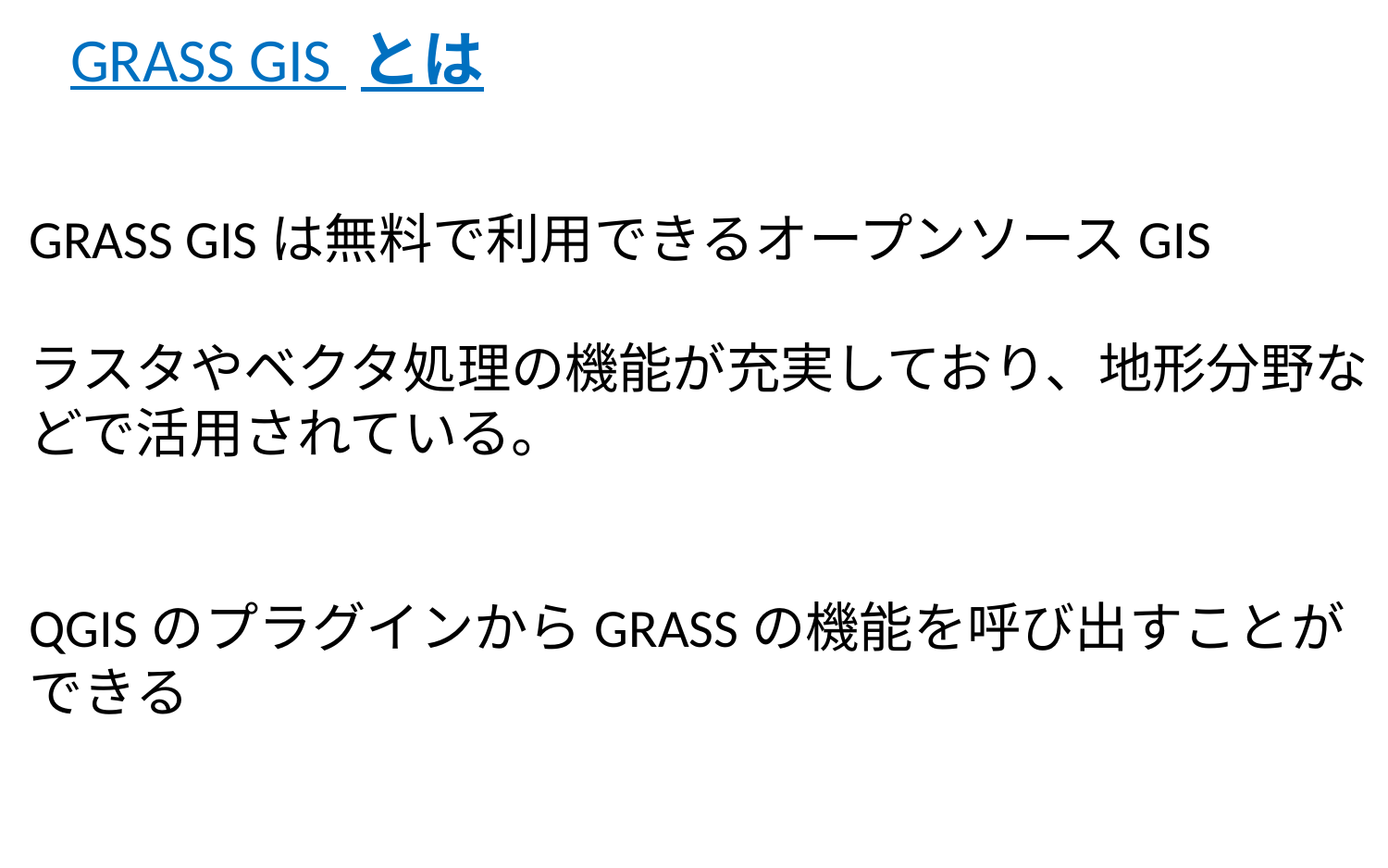

# GRASS GIS とは
GRASS GISは無料で利用できるオープンソースGIS

ラスタやベクタ処理の機能が充実しており、地形分野などで活用されている。

QGISのプラグインからGRASSの機能を呼び出すことができる